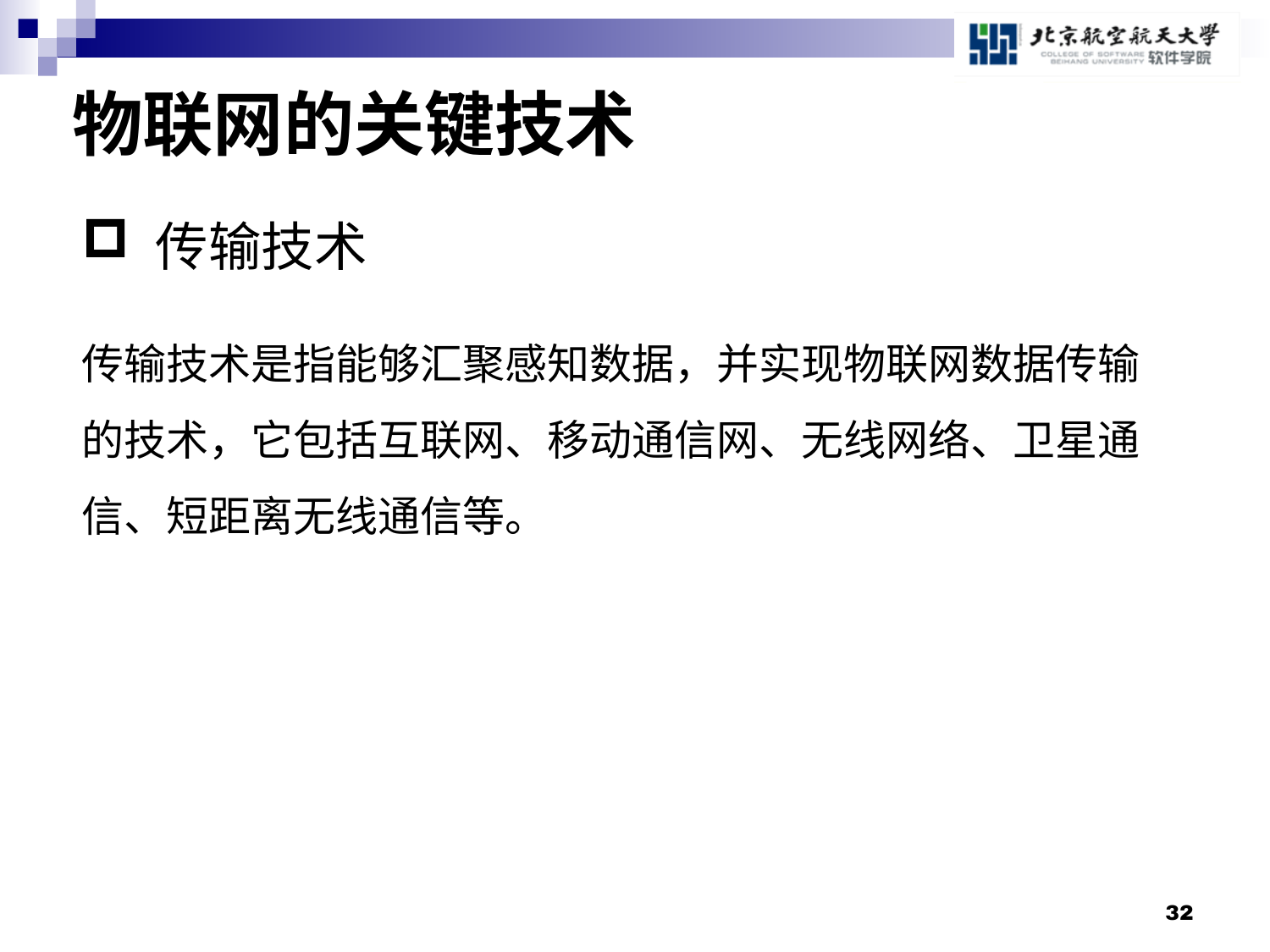

# 物联网的关键技术
 传输技术
传输技术是指能够汇聚感知数据，并实现物联网数据传输的技术，它包括互联网、移动通信网、无线网络、卫星通信、短距离无线通信等。
32